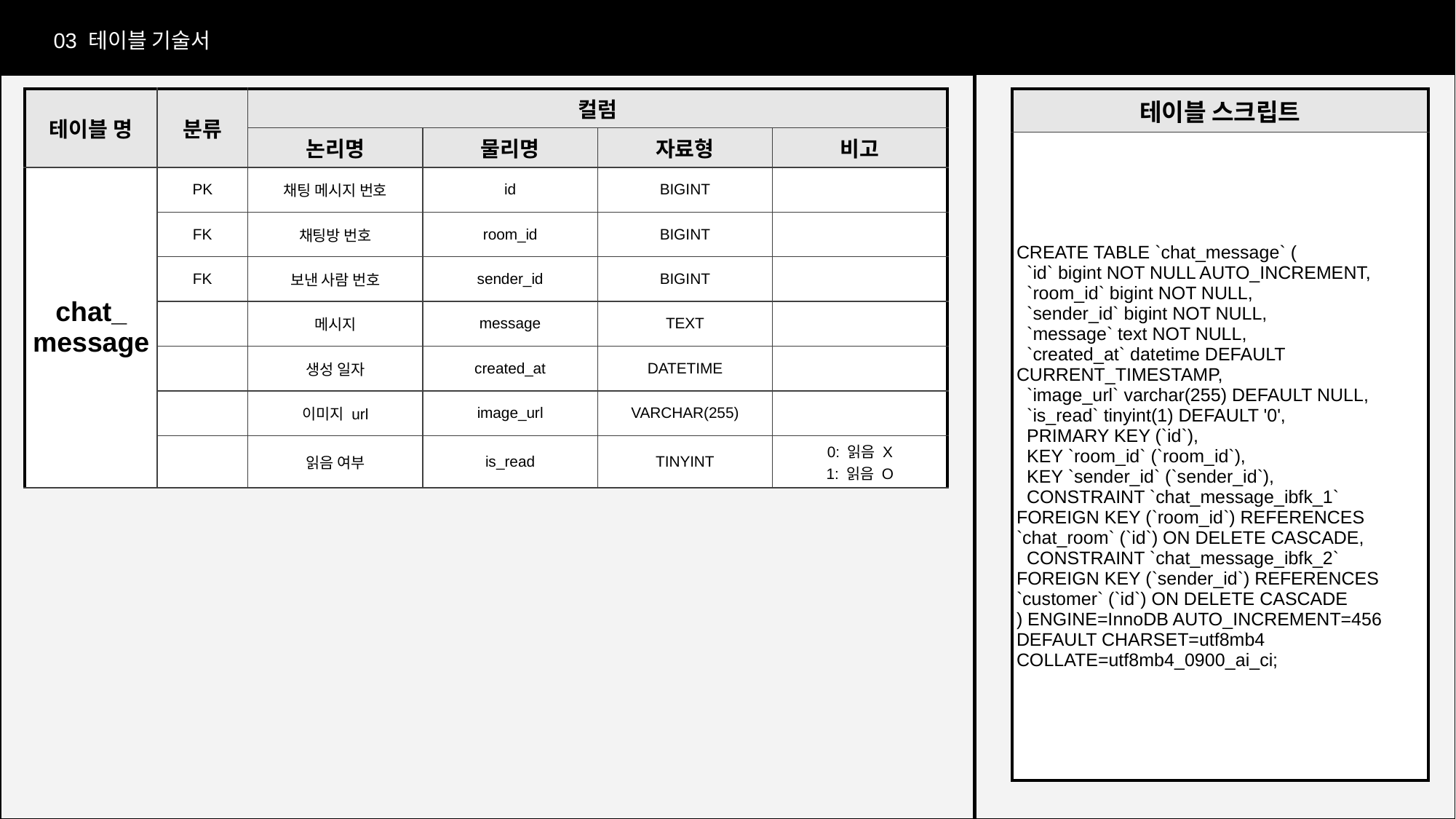

03 테이블 기술서

테이블 기술서
| 테이블 명 | 분류 | 컬럼 |  |  |  |
| --- | --- | --- | --- | --- | --- |
|  |  | 논리명 | 물리명 | 자료형 | 비고 |
| chat\_ message | PK | 채팅 메시지 번호 | id | BIGINT |  |
|  | FK | 채팅방 번호 | room\_id | BIGINT |  |
|  | FK | 보낸 사람 번호 | sender\_id | BIGINT |  |
|  |  | 메시지 | message | TEXT |  |
|  |  | 생성 일자 | created\_at | DATETIME |  |
|  |  | 이미지 url | image\_url | VARCHAR(255) |  |
|  |  | 읽음 여부 | is\_read | TINYINT | 0: 읽음 X 1: 읽음 O |
| 테이블 스크립트 |
| --- |
| CREATE TABLE `chat\_message` ( `id` bigint NOT NULL AUTO\_INCREMENT, `room\_id` bigint NOT NULL, `sender\_id` bigint NOT NULL, `message` text NOT NULL, `created\_at` datetime DEFAULT CURRENT\_TIMESTAMP, `image\_url` varchar(255) DEFAULT NULL, `is\_read` tinyint(1) DEFAULT '0', PRIMARY KEY (`id`), KEY `room\_id` (`room\_id`), KEY `sender\_id` (`sender\_id`), CONSTRAINT `chat\_message\_ibfk\_1` FOREIGN KEY (`room\_id`) REFERENCES `chat\_room` (`id`) ON DELETE CASCADE, CONSTRAINT `chat\_message\_ibfk\_2` FOREIGN KEY (`sender\_id`) REFERENCES `customer` (`id`) ON DELETE CASCADE ) ENGINE=InnoDB AUTO\_INCREMENT=456 DEFAULT CHARSET=utf8mb4 COLLATE=utf8mb4\_0900\_ai\_ci; |